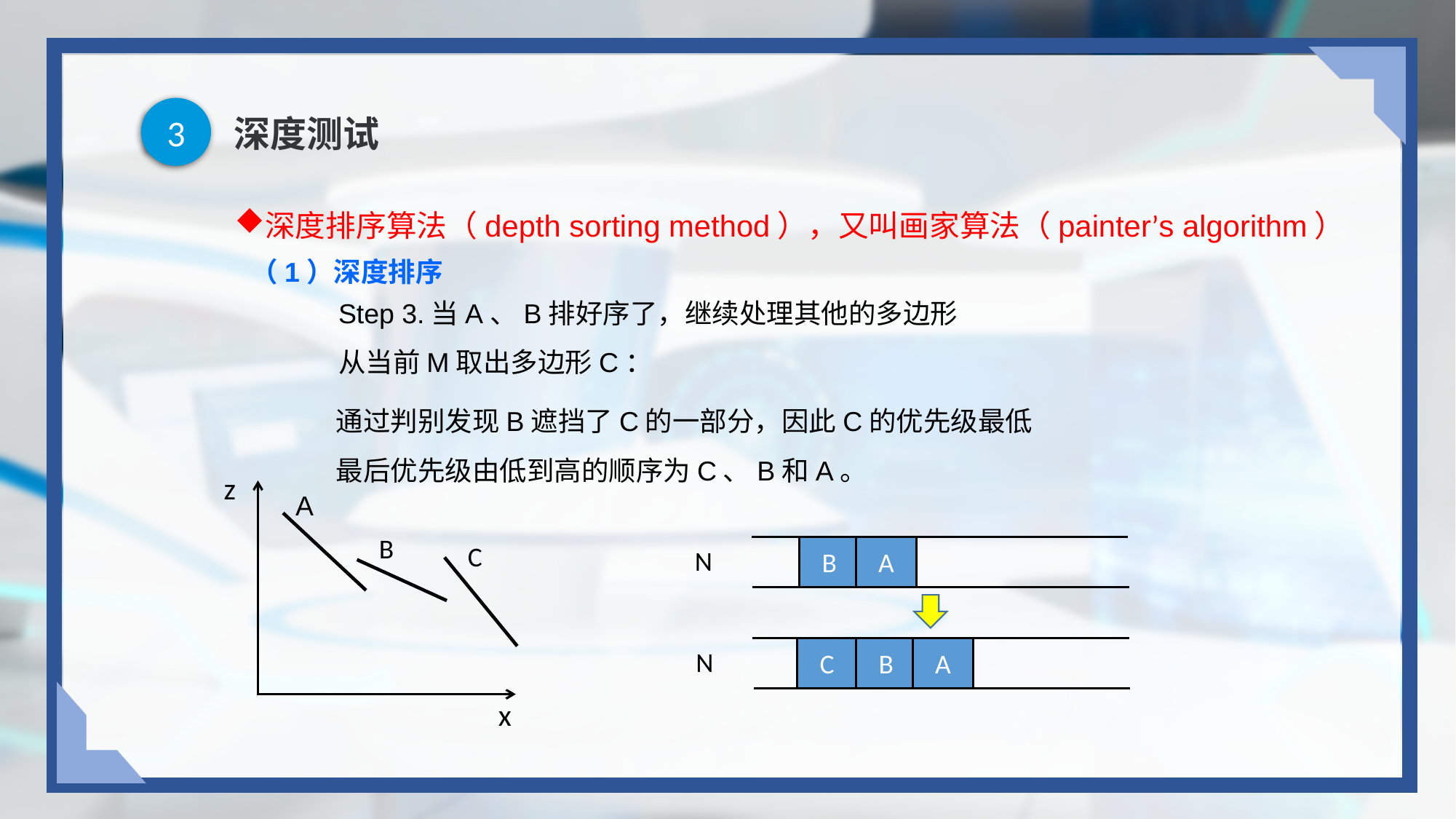

3
# 深度测试
深度排序算法（depth sorting method），又叫画家算法（painter’s algorithm）
（1）深度排序
Step 3.当A、B排好序了，继续处理其他的多边形
从当前M取出多边形C：
通过判别发现B遮挡了C的一部分，因此C的优先级最低
最后优先级由低到高的顺序为C、B和A。

z
A
B
C
B
A
N

C
B
A
N
x